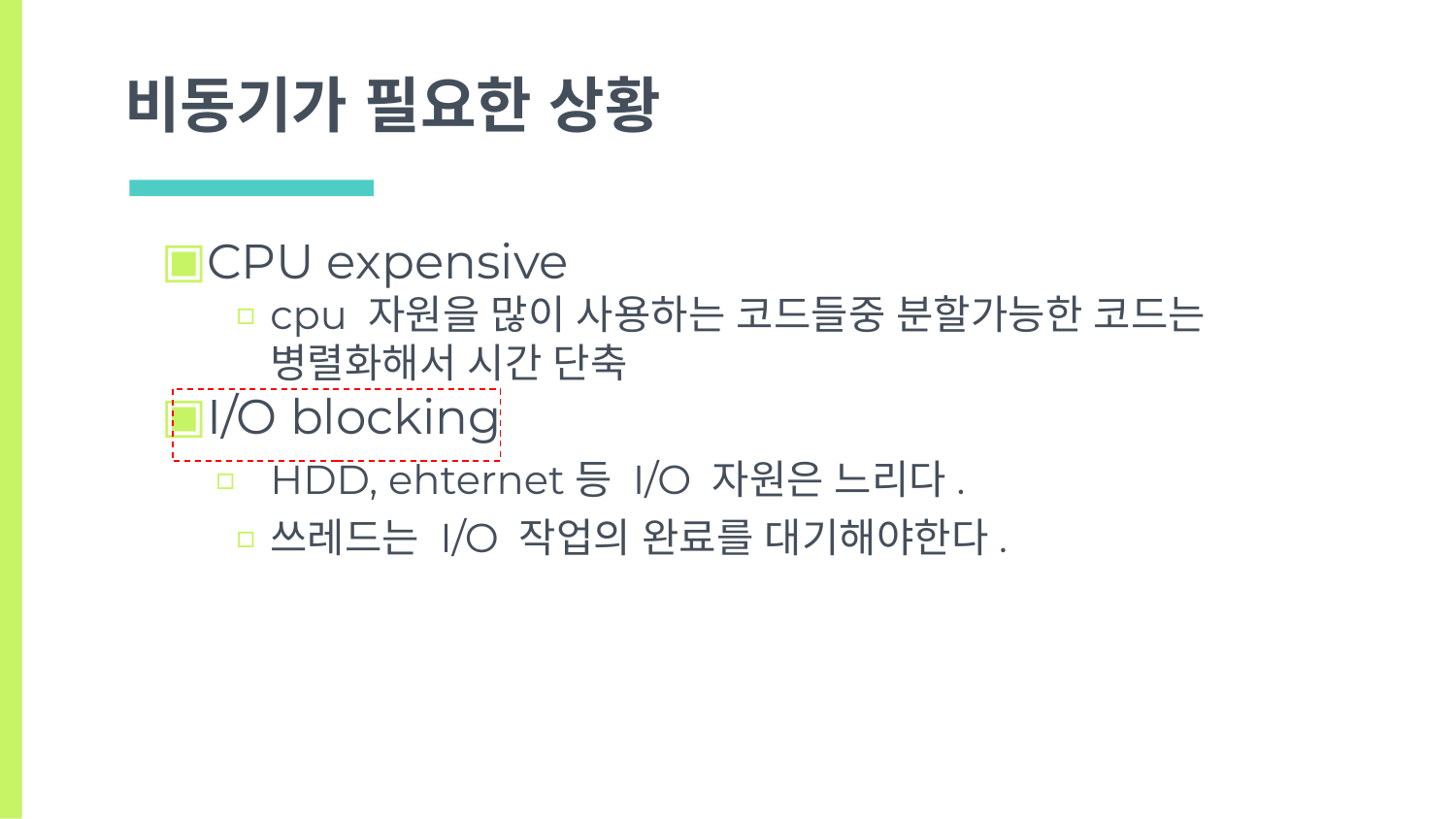

# 비동기가 필요한 상황
CPU expensive
cpu 자원을 많이 사용하는 코드들중 분할가능한 코드는 병렬화해서 시간 단축
I/O blocking
HDD, ehternet등 I/O 자원은 느리다.
쓰레드는 I/O 작업의 완료를 대기해야한다.